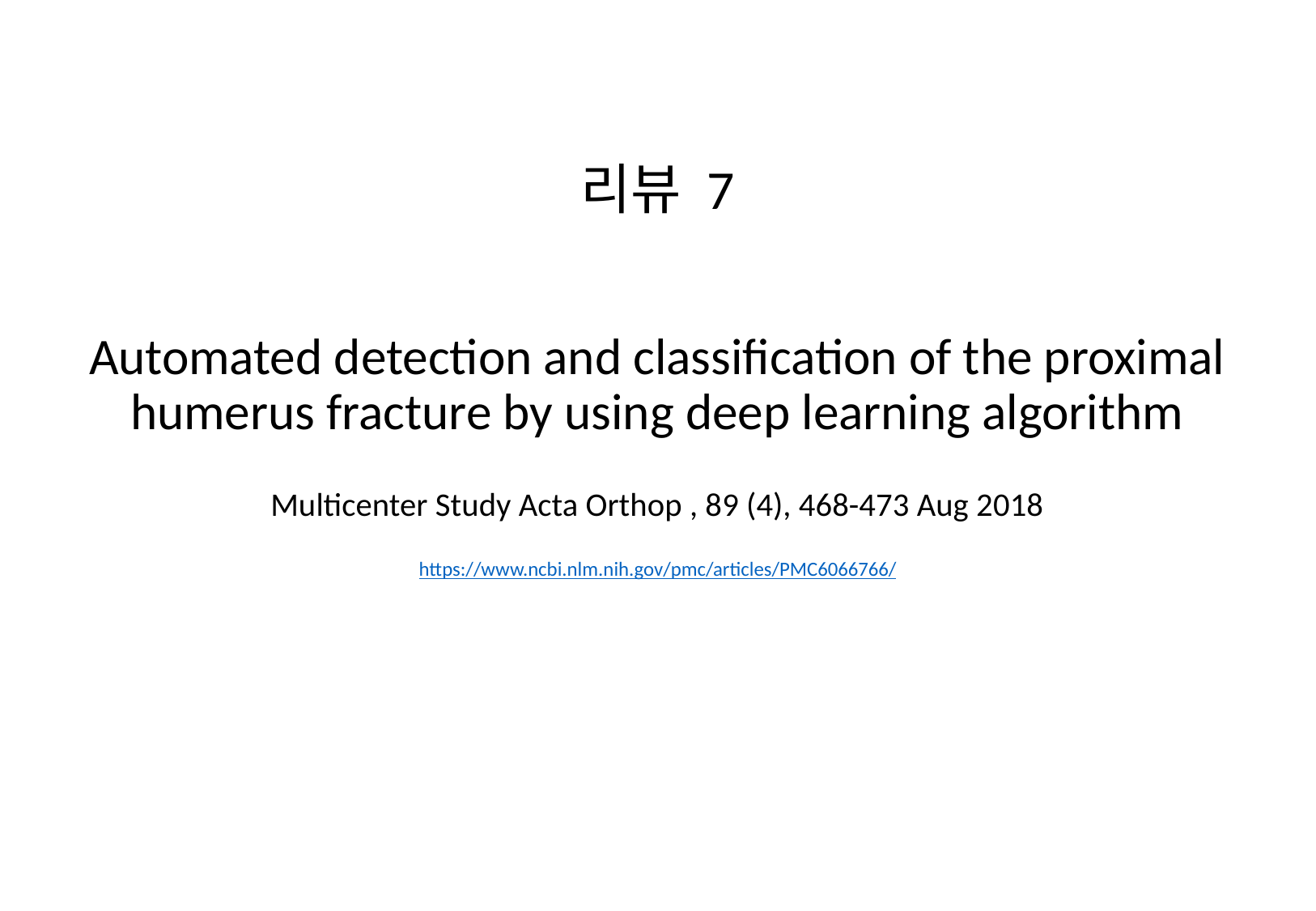

리뷰 7
# Automated detection and classification of the proximal humerus fracture by using deep learning algorithm

Multicenter Study Acta Orthop , 89 (4), 468-473 Aug 2018

https://www.ncbi.nlm.nih.gov/pmc/articles/PMC6066766/